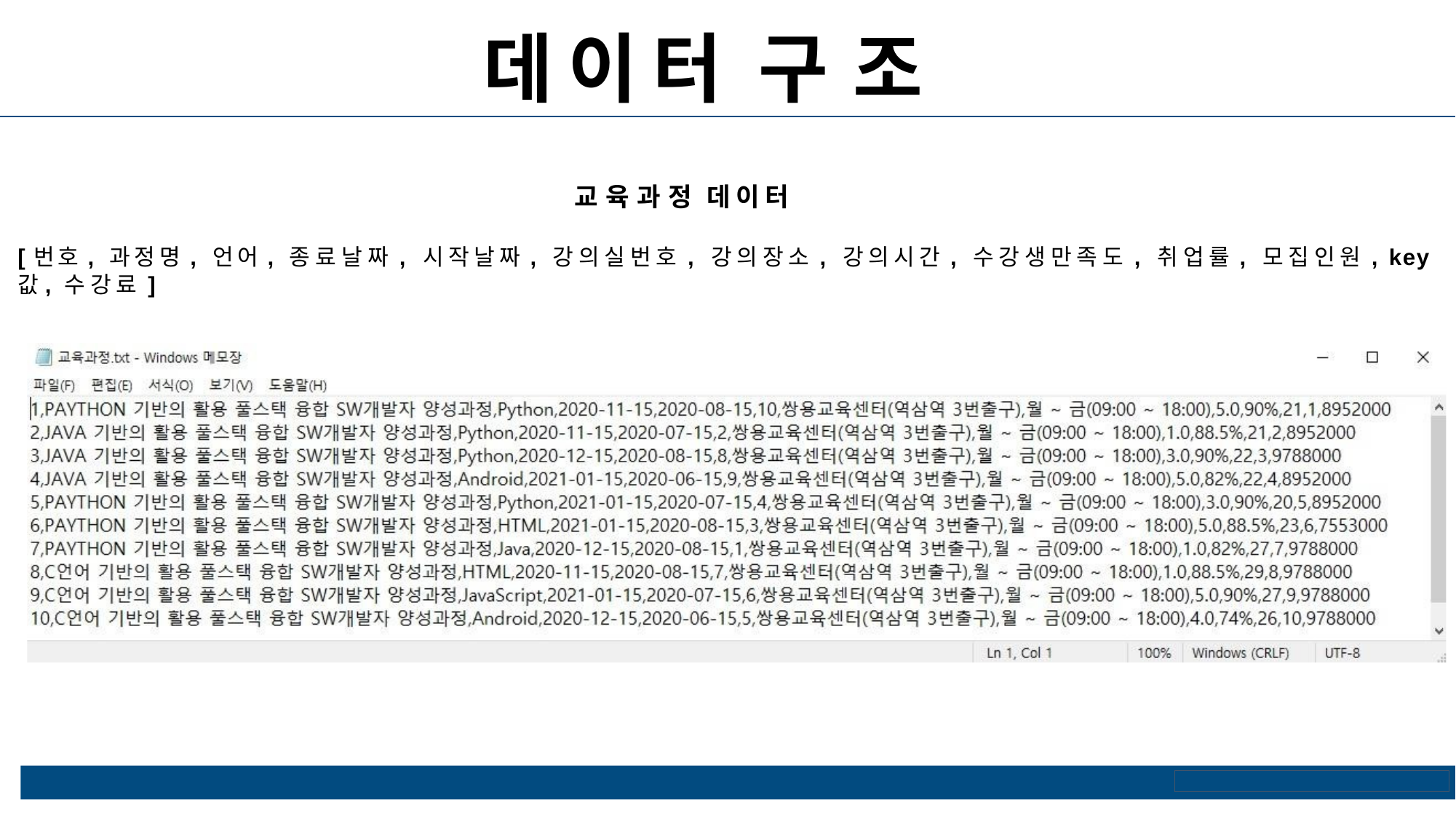

# 데이터 구조

교육과정 데이터
[번호, 과정명, 언어, 종료날짜, 시작날짜, 강의실번호, 강의장소, 강의시간, 수강생만족도, 취업률, 모집인원, key값, 수강료]

ⓒSaebyeol Yu. Saebyeol’s PowerPoint